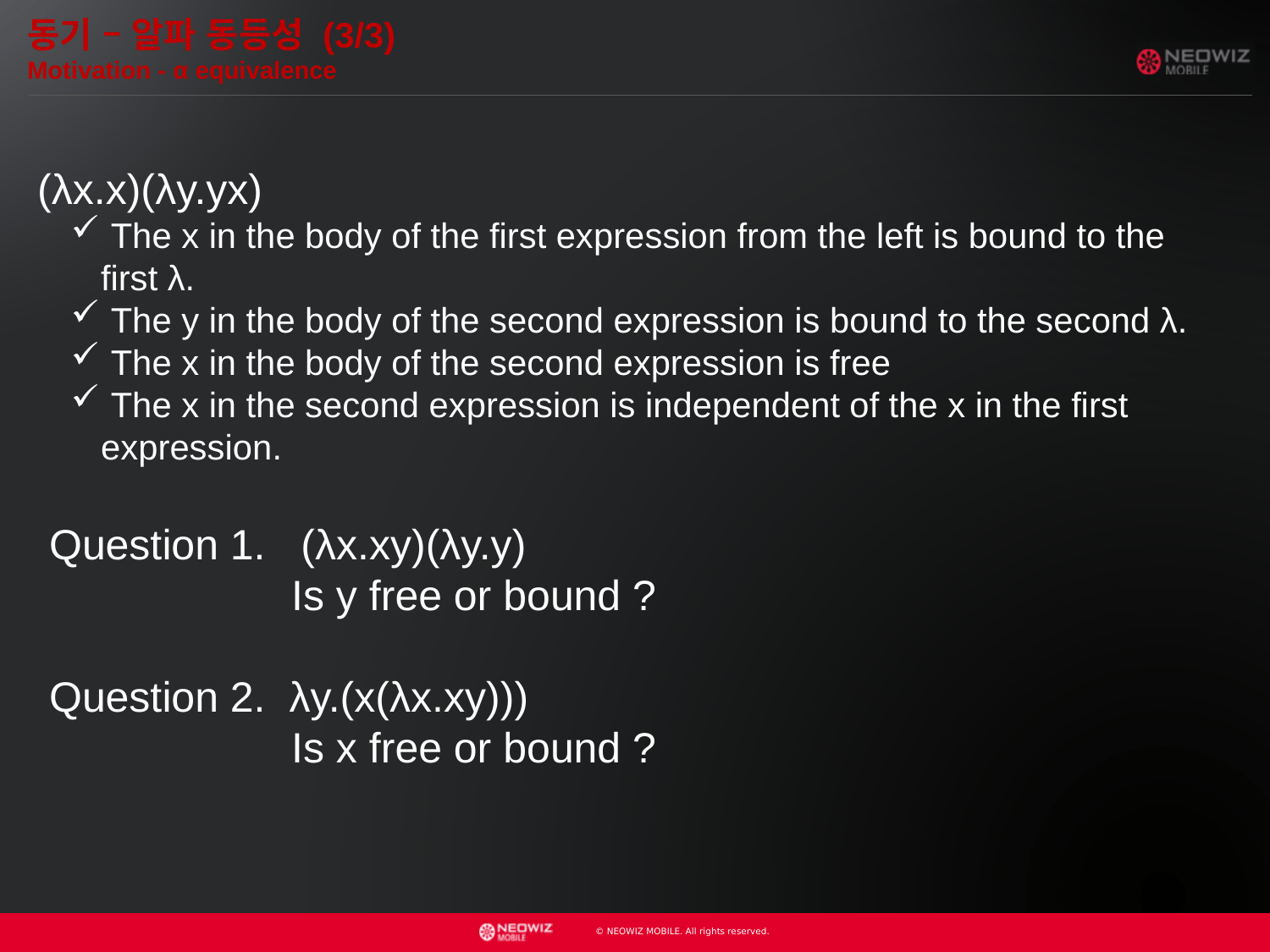

동기 – 알파 동등성 (3/3)
Motivation - α equivalence
(λx.x)(λy.yx)
 The x in the body of the first expression from the left is bound to the first λ.
 The y in the body of the second expression is bound to the second λ.
 The x in the body of the second expression is free
 The x in the second expression is independent of the x in the first expression.

 Question 1.   (λx.xy)(λy.y)
		Is y free or bound ?

 Question 2.  λy.(x(λx.xy)))
 		Is x free or bound ?